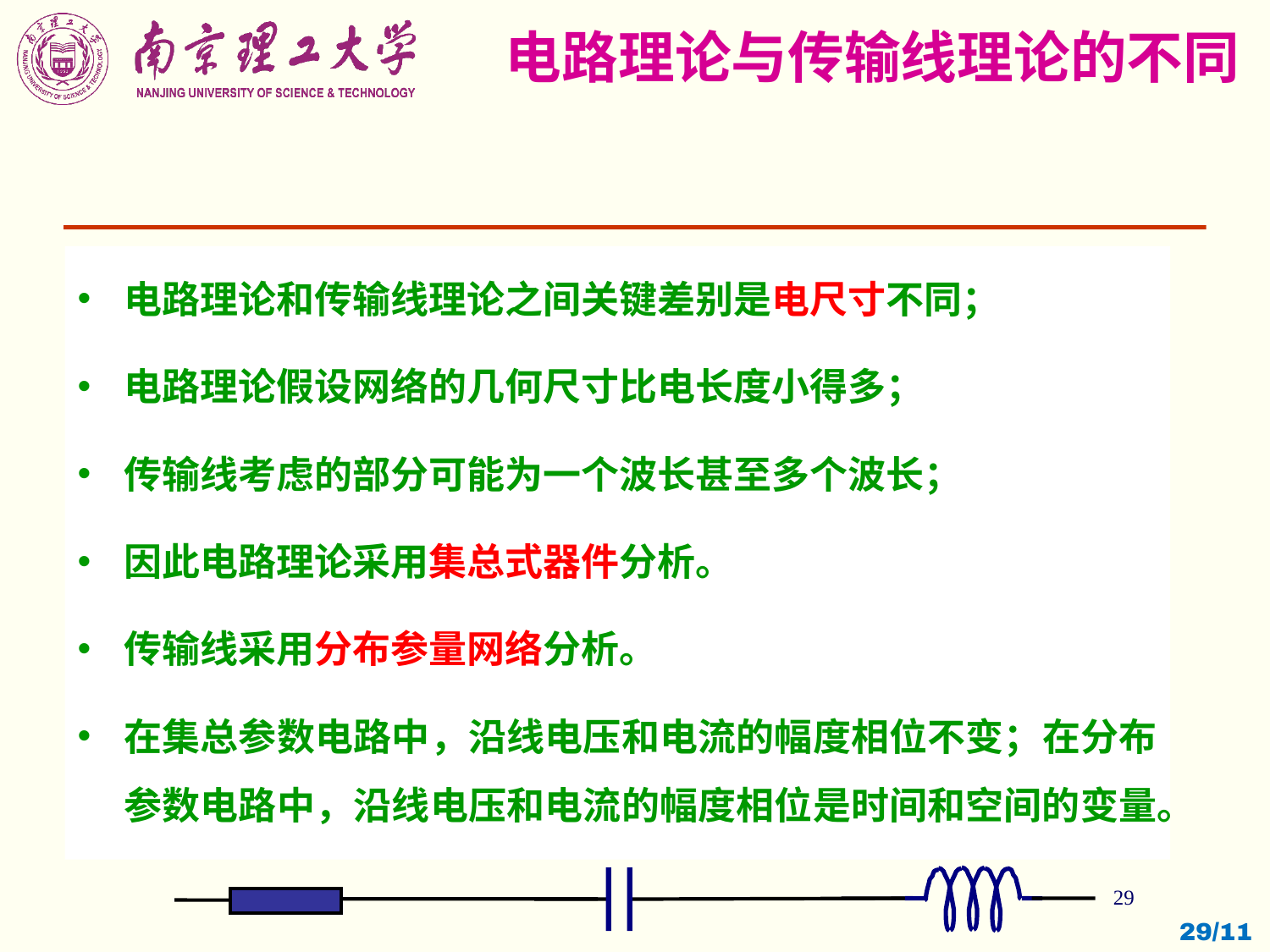

# 电路理论与传输线理论的不同
电路理论和传输线理论之间关键差别是电尺寸不同；
电路理论假设网络的几何尺寸比电长度小得多；
传输线考虑的部分可能为一个波长甚至多个波长；
因此电路理论采用集总式器件分析。
传输线采用分布参量网络分析。
在集总参数电路中，沿线电压和电流的幅度相位不变；在分布参数电路中，沿线电压和电流的幅度相位是时间和空间的变量。

29/11